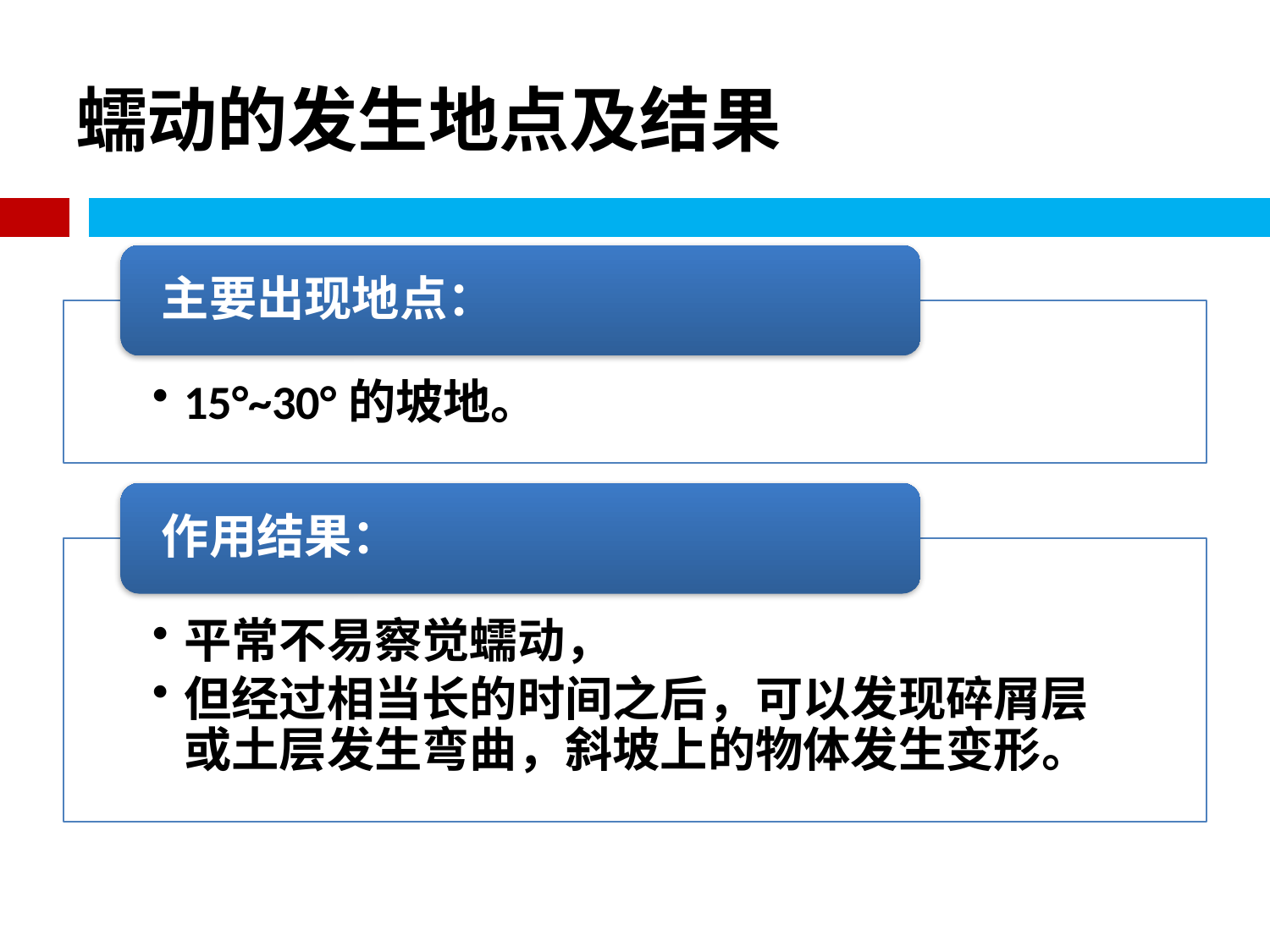

# 蠕动的发生地点及结果
15°~30°的坡地。
主要出现地点：
平常不易察觉蠕动，
但经过相当长的时间之后，可以发现碎屑层或土层发生弯曲，斜坡上的物体发生变形。
作用结果：